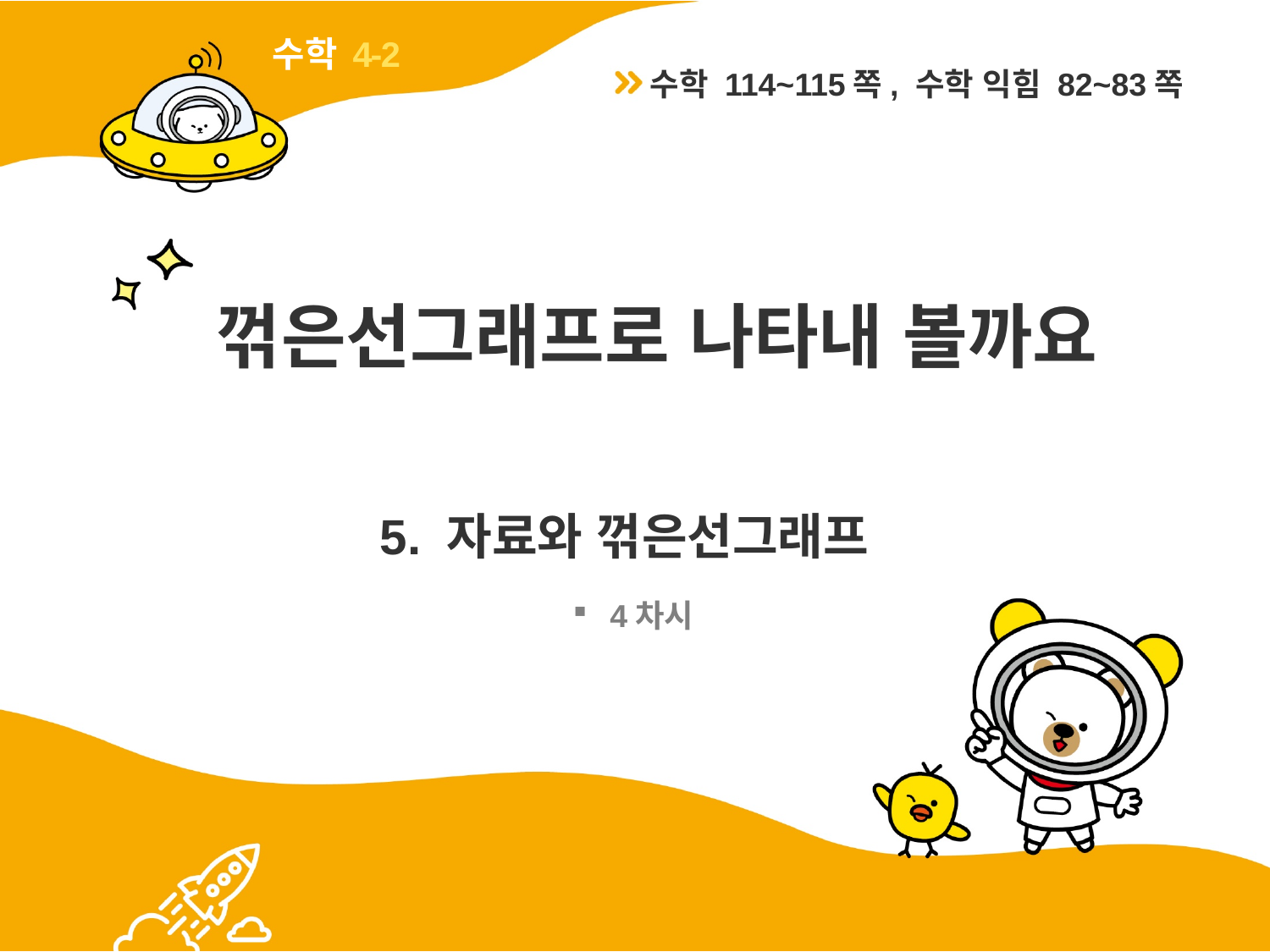

4-2
수학 114~115쪽, 수학 익힘 82~83쪽
# 꺾은선그래프로 나타내 볼까요
5. 자료와 꺾은선그래프
4차시